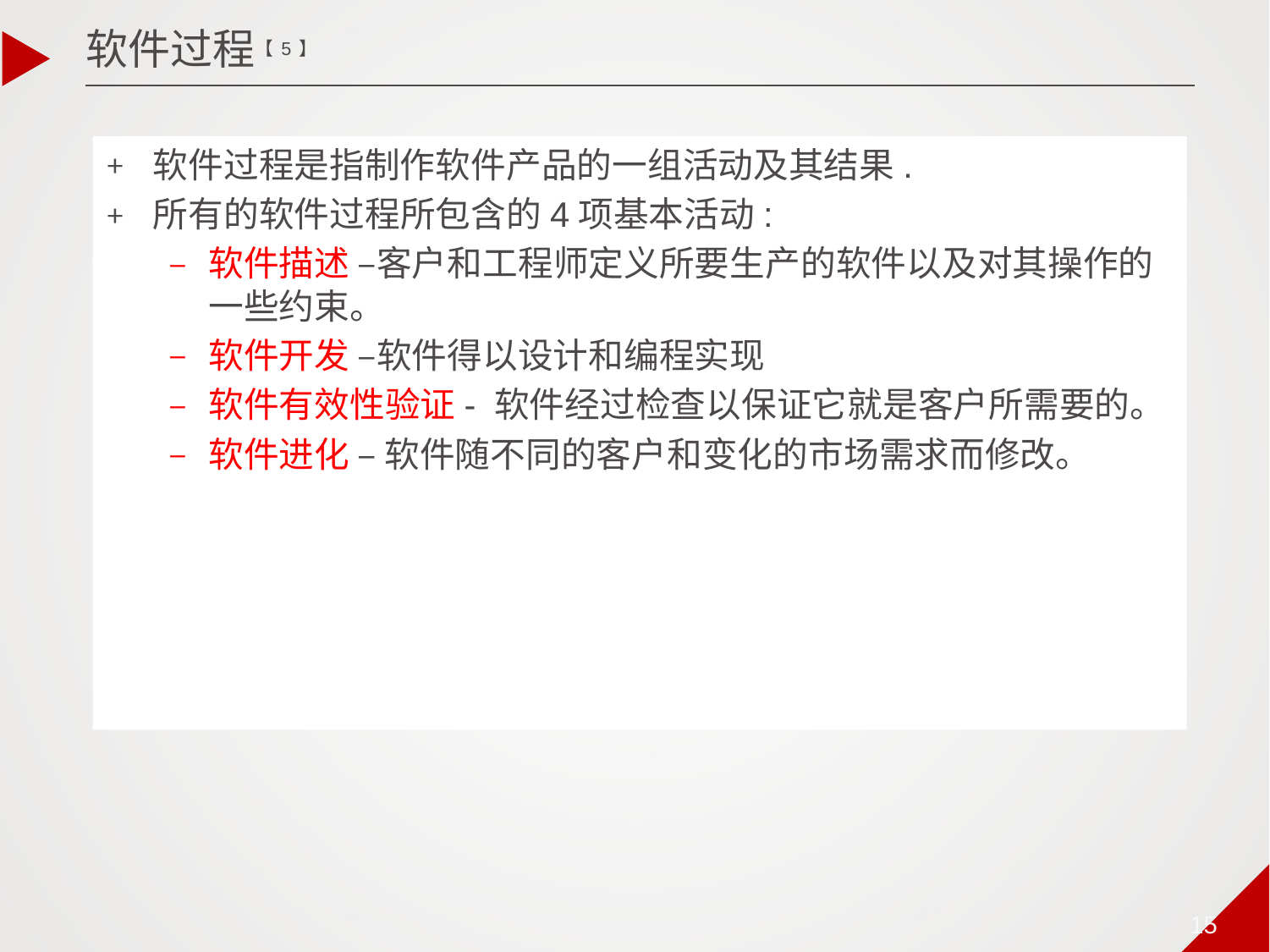

软件过程【5】

软件过程是指制作软件产品的一组活动及其结果.
所有的软件过程所包含的4项基本活动:
软件描述 –客户和工程师定义所要生产的软件以及对其操作的一些约束。
软件开发 –软件得以设计和编程实现
软件有效性验证- 软件经过检查以保证它就是客户所需要的。
软件进化 – 软件随不同的客户和变化的市场需求而修改。